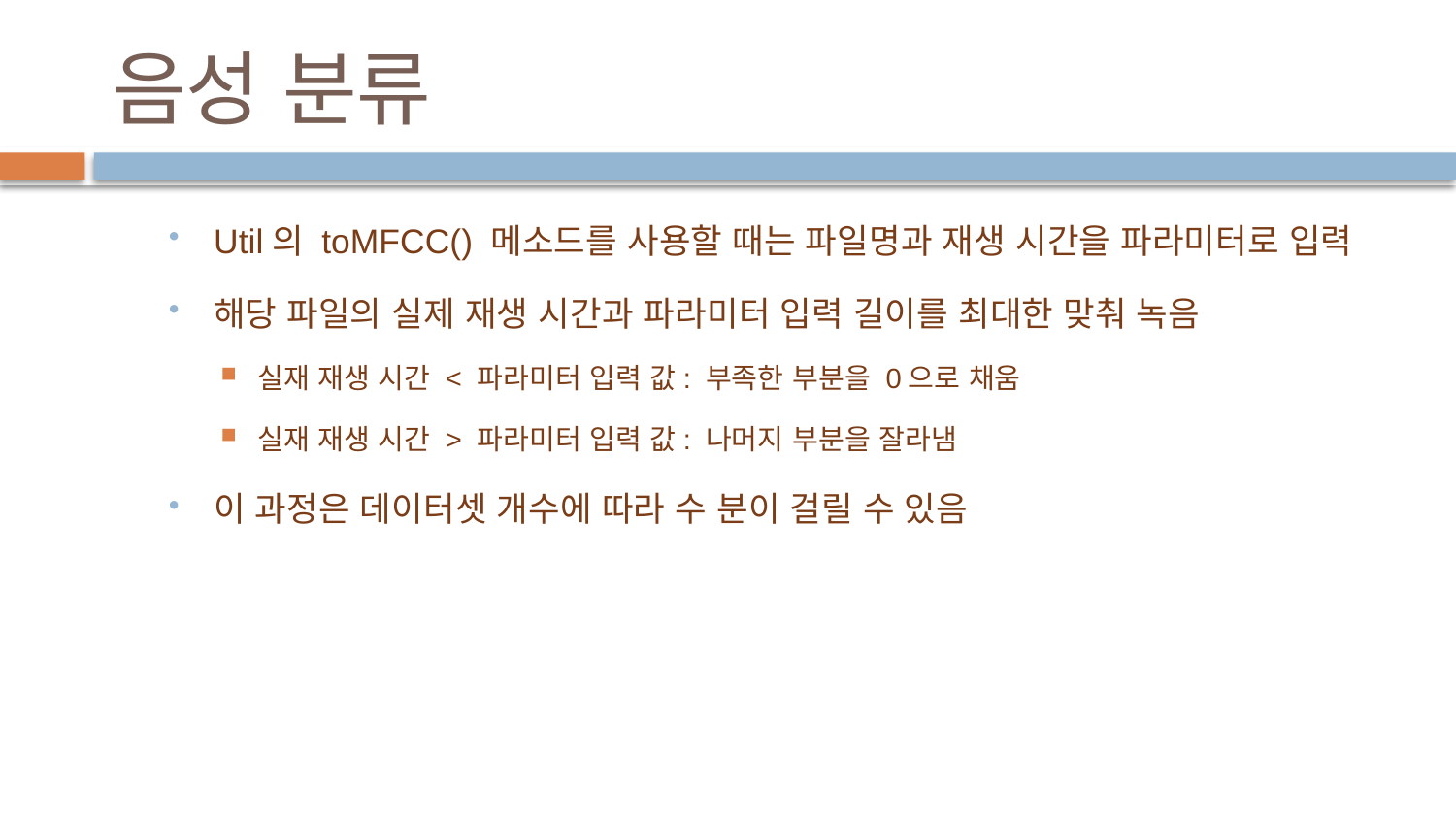

# 음성 분류
Util의 toMFCC() 메소드를 사용할 때는 파일명과 재생 시간을 파라미터로 입력
해당 파일의 실제 재생 시간과 파라미터 입력 길이를 최대한 맞춰 녹음
실재 재생 시간 < 파라미터 입력 값: 부족한 부분을 0으로 채움
실재 재생 시간 > 파라미터 입력 값: 나머지 부분을 잘라냄
이 과정은 데이터셋 개수에 따라 수 분이 걸릴 수 있음